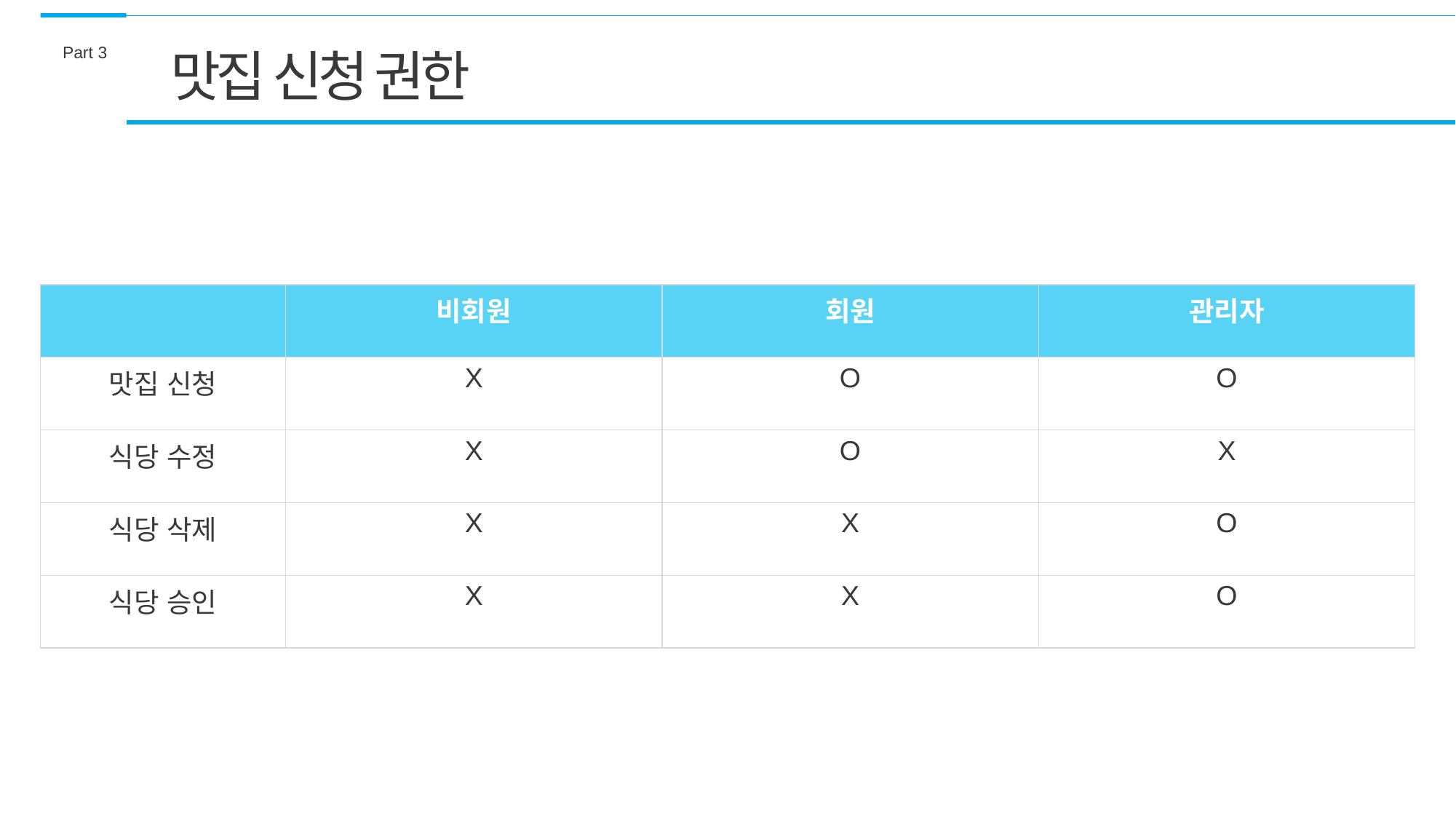

Part 3
맛집 신청 권한
|  | 비회원 | 회원 | 관리자 |
| --- | --- | --- | --- |
| 맛집 신청 | X | O | O |
| 식당 수정 | X | O | X |
| 식당 삭제 | X | X | O |
| 식당 승인 | X | X | O |